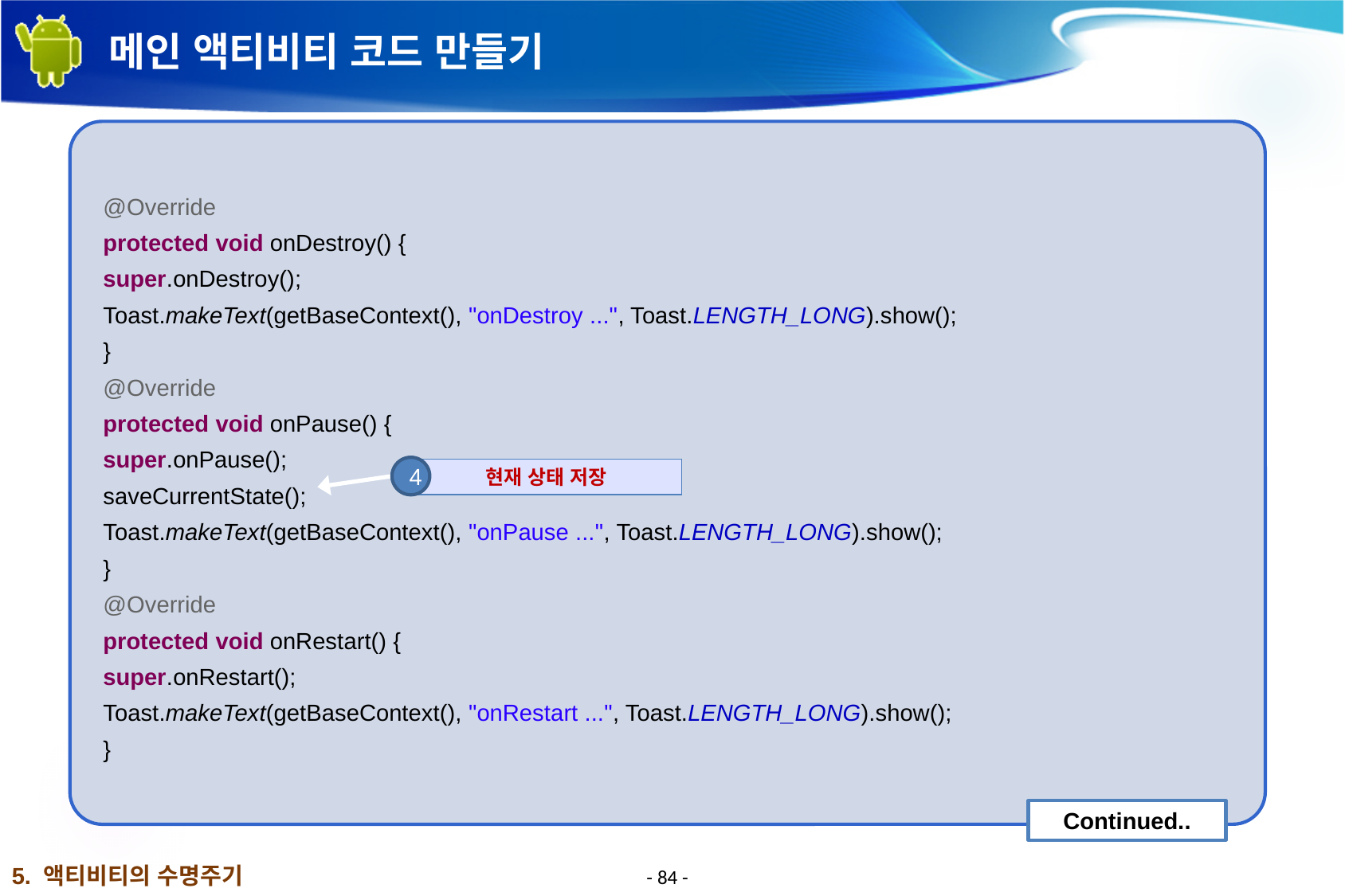

# 메인 액티비티 코드 만들기
@Override
protected void onDestroy() {
super.onDestroy();
Toast.makeText(getBaseContext(), "onDestroy ...", Toast.LENGTH_LONG).show();
}
@Override
protected void onPause() {
super.onPause();
saveCurrentState();
Toast.makeText(getBaseContext(), "onPause ...", Toast.LENGTH_LONG).show();
}
@Override
protected void onRestart() {
super.onRestart();
Toast.makeText(getBaseContext(), "onRestart ...", Toast.LENGTH_LONG).show();
}
4
현재 상태 저장
Continued..
5. 액티비티의 수명주기